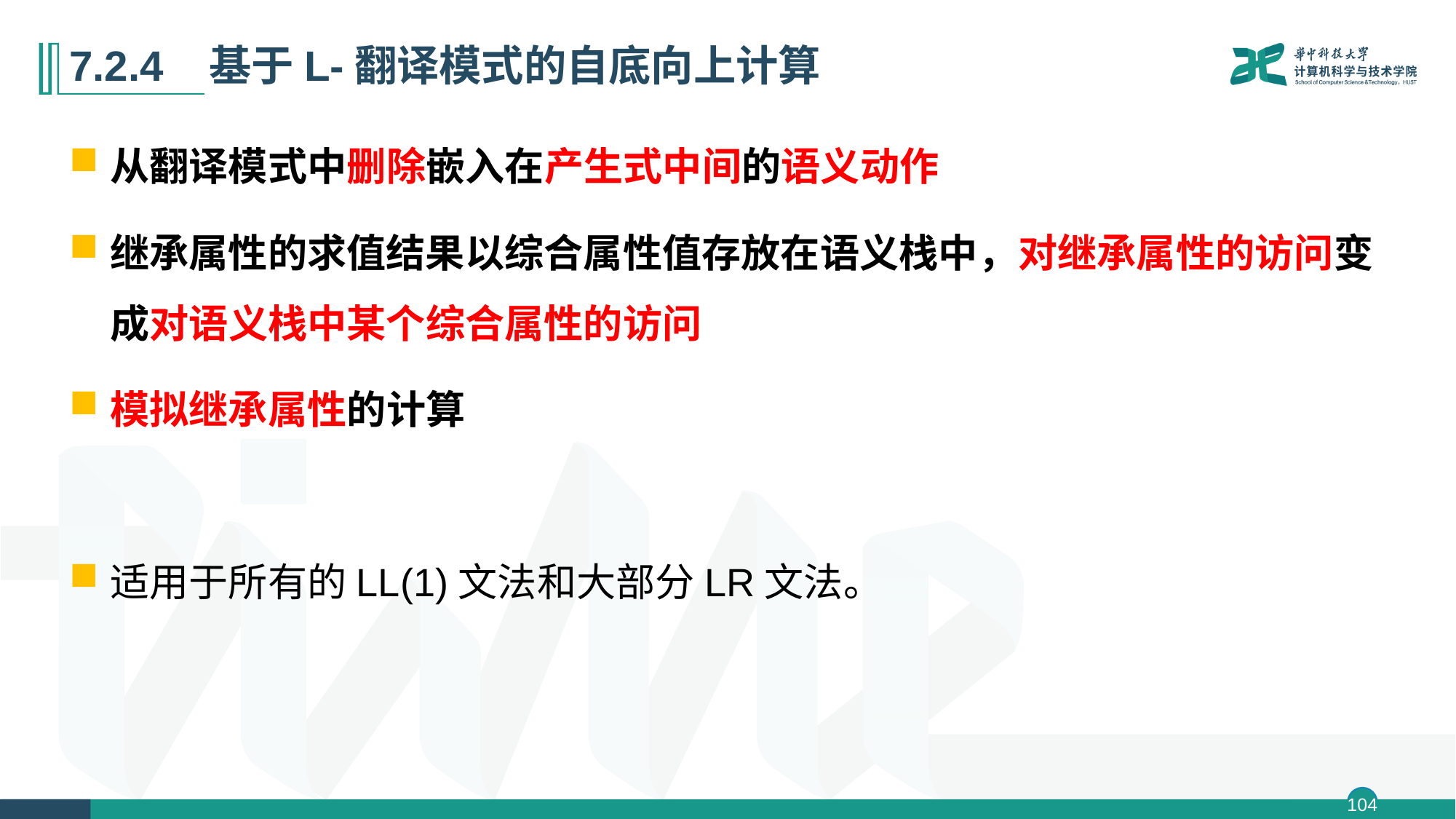

# 7.2.4   基于L-翻译模式的自底向上计算
从翻译模式中删除嵌入在产生式中间的语义动作
继承属性的求值结果以综合属性值存放在语义栈中，对继承属性的访问变成对语义栈中某个综合属性的访问
模拟继承属性的计算

适用于所有的LL(1)文法和大部分LR文法。